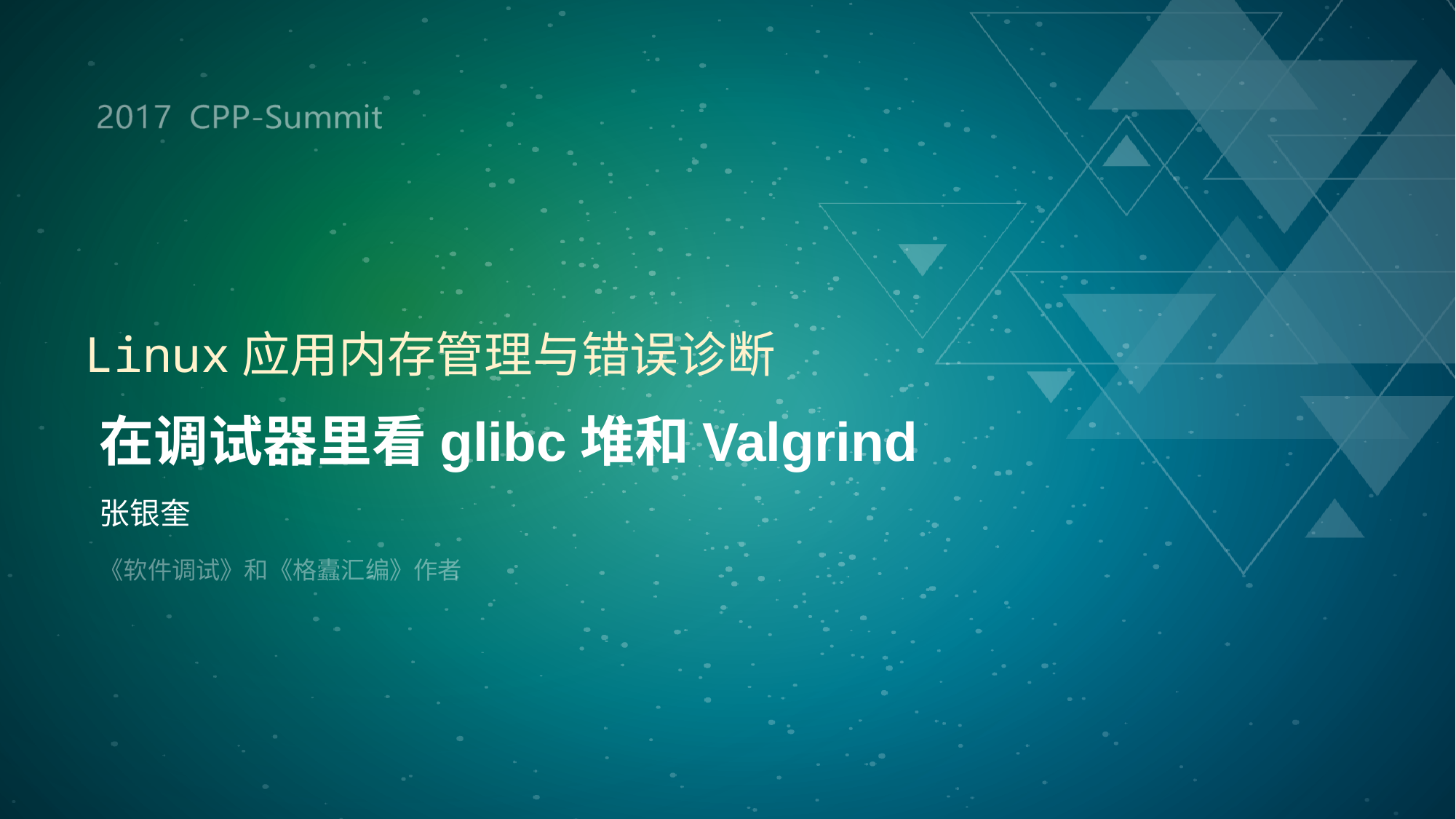

Linux应用内存管理与错误诊断
在调试器里看glibc堆和Valgrind

张银奎
《软件调试》和《格蠹汇编》作者